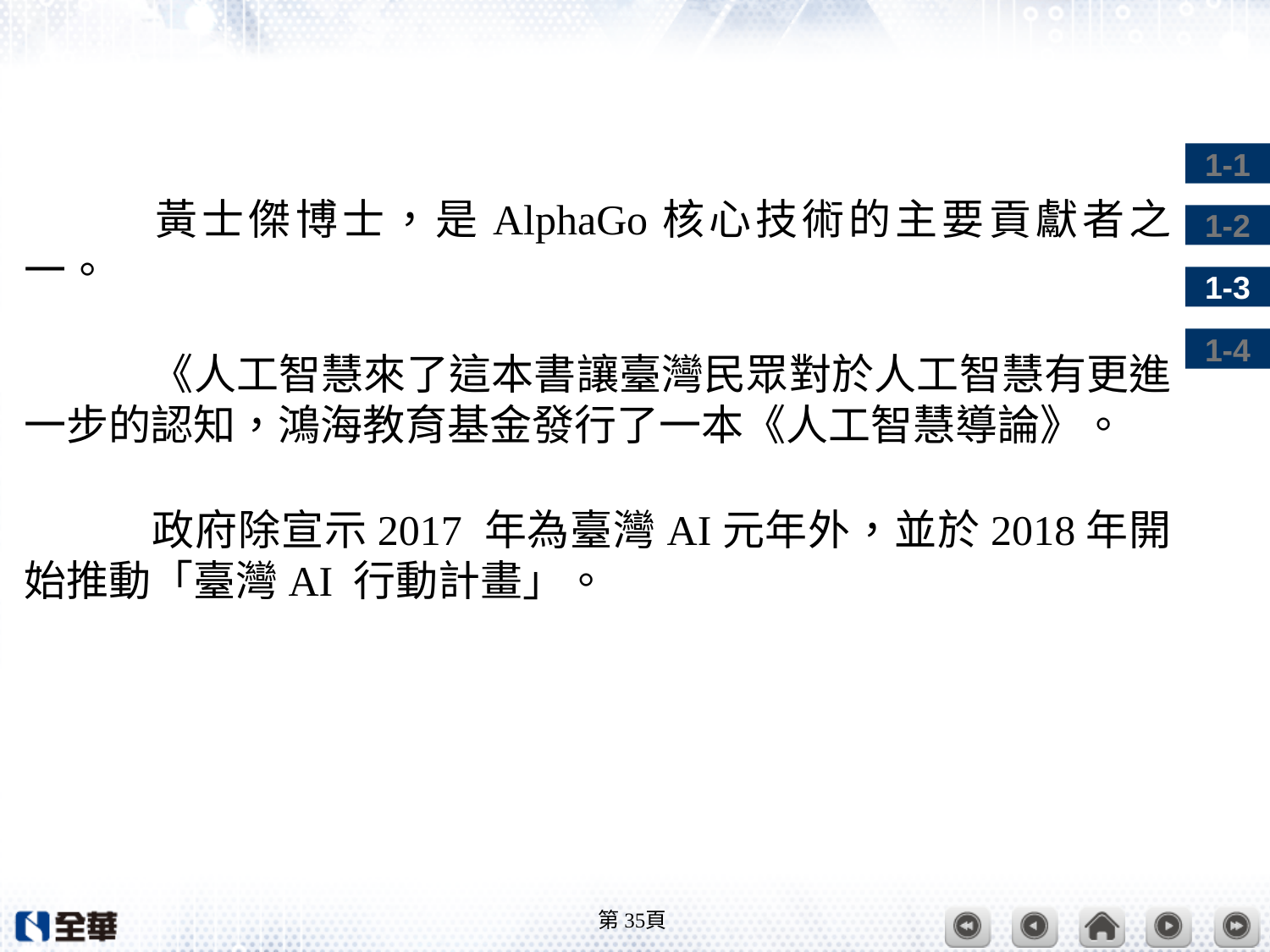

#
	黃士傑博士，是AlphaGo核心技術的主要貢獻者之一。

	《人工智慧來了這本書讓臺灣民眾對於人工智慧有更進一步的認知，鴻海教育基金發行了一本《人工智慧導論》。

	政府除宣示2017 年為臺灣AI元年外，並於2018年開始推動「臺灣AI 行動計畫」。